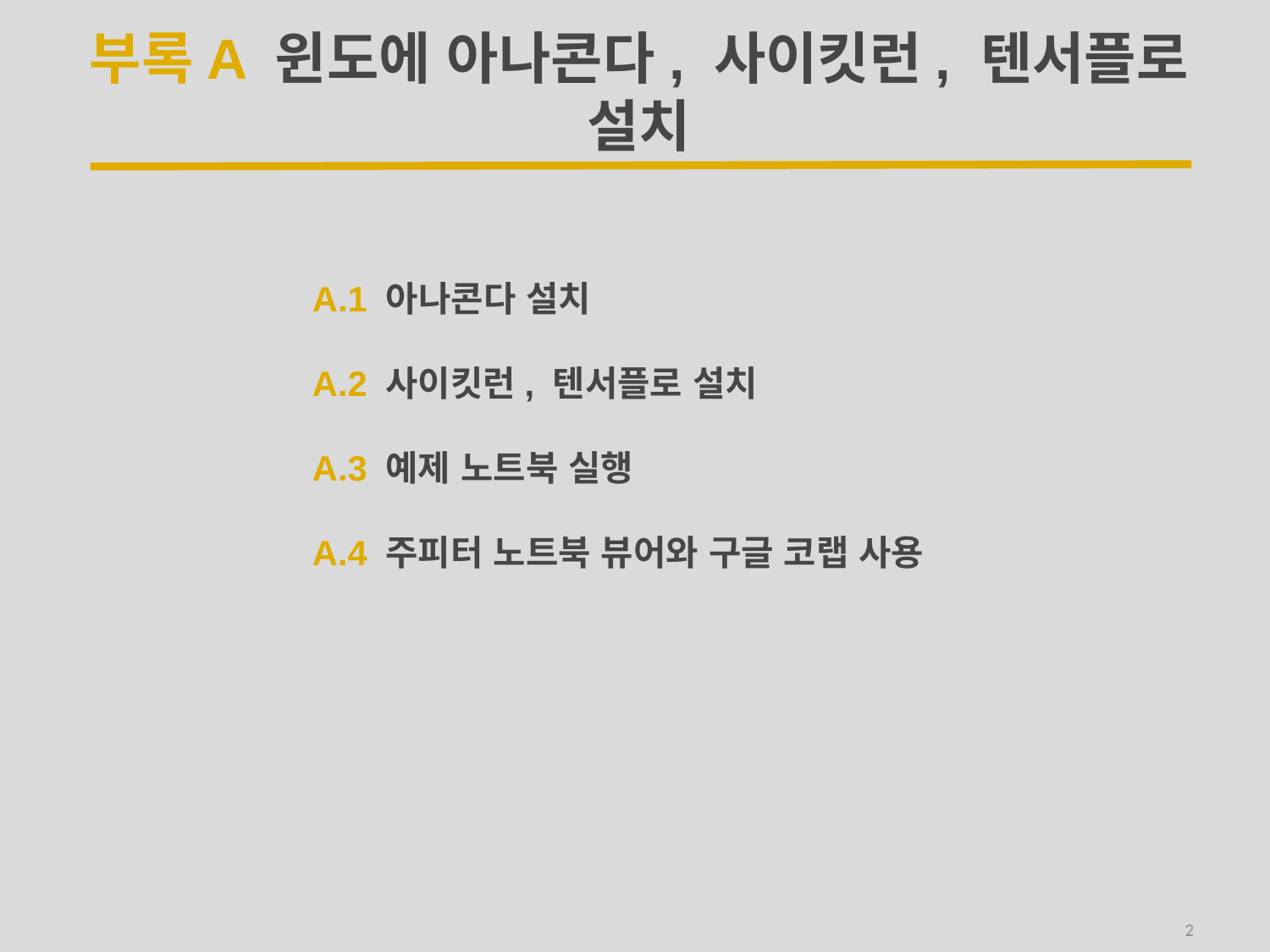

부록A 윈도에 아나콘다, 사이킷런, 텐서플로 설치
A.1 아나콘다 설치
A.2 사이킷런, 텐서플로 설치
A.3 예제 노트북 실행
A.4 주피터 노트북 뷰어와 구글 코랩 사용
2